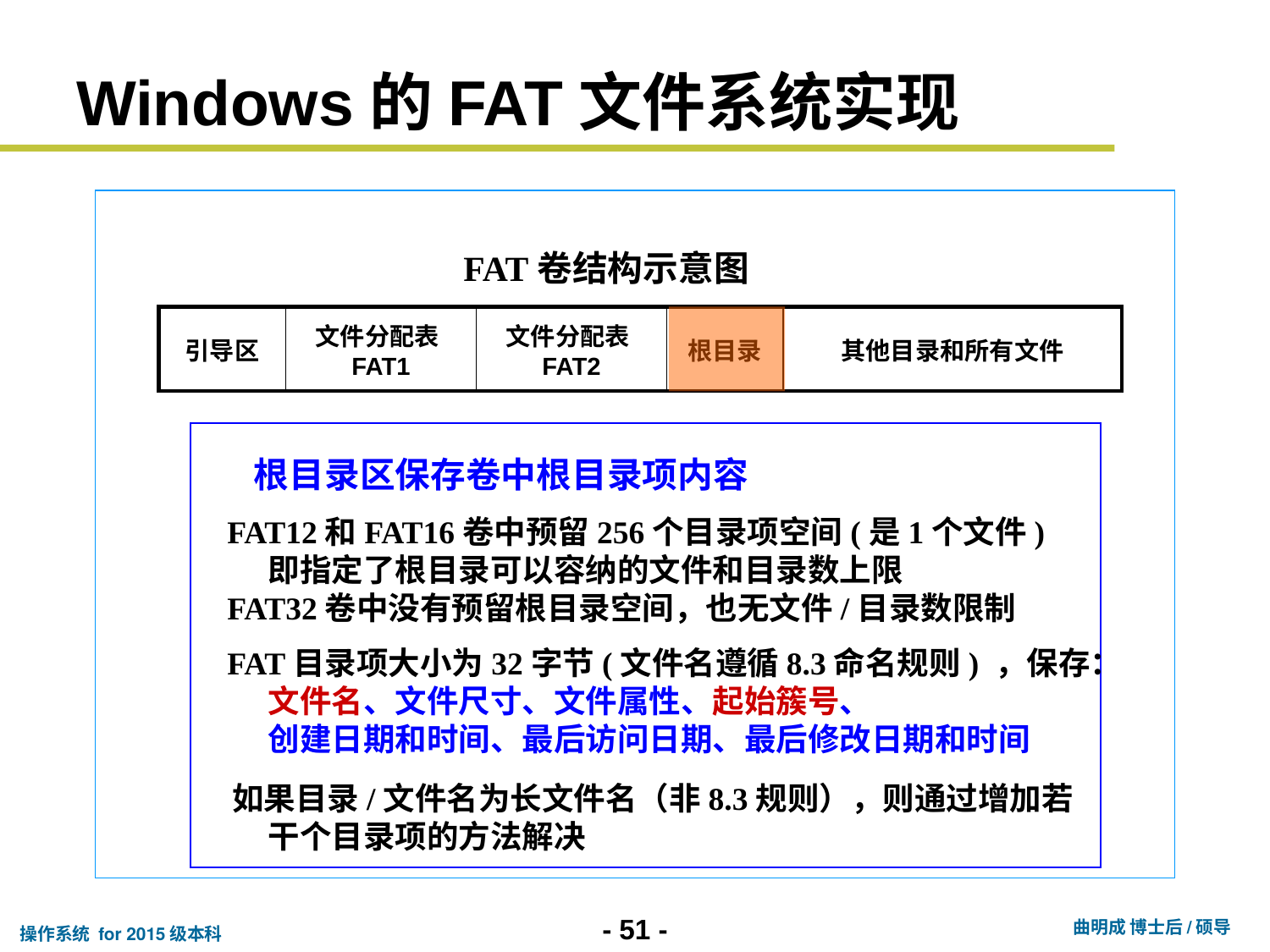

# Windows的FAT文件系统实现

                                        FAT卷结构示意图
| 引导区 | 文件分配表FAT1 | 文件分配表FAT2 | 根目录 | 其他目录和所有文件 |
| --- | --- | --- | --- | --- |

      根目录区保存卷中根目录项内容

   FAT12和FAT16卷中预留256个目录项空间(是1个文件)
        即指定了根目录可以容纳的文件和目录数上限
   FAT32卷中没有预留根目录空间，也无文件/目录数限制

   FAT目录项大小为32字节(文件名遵循8.3命名规则) ，保存：
        文件名、文件尺寸、文件属性、起始簇号、
        创建日期和时间、最后访问日期、最后修改日期和时间

   如果目录/文件名为长文件名（非8.3规则），则通过增加若
        干个目录项的方法解决